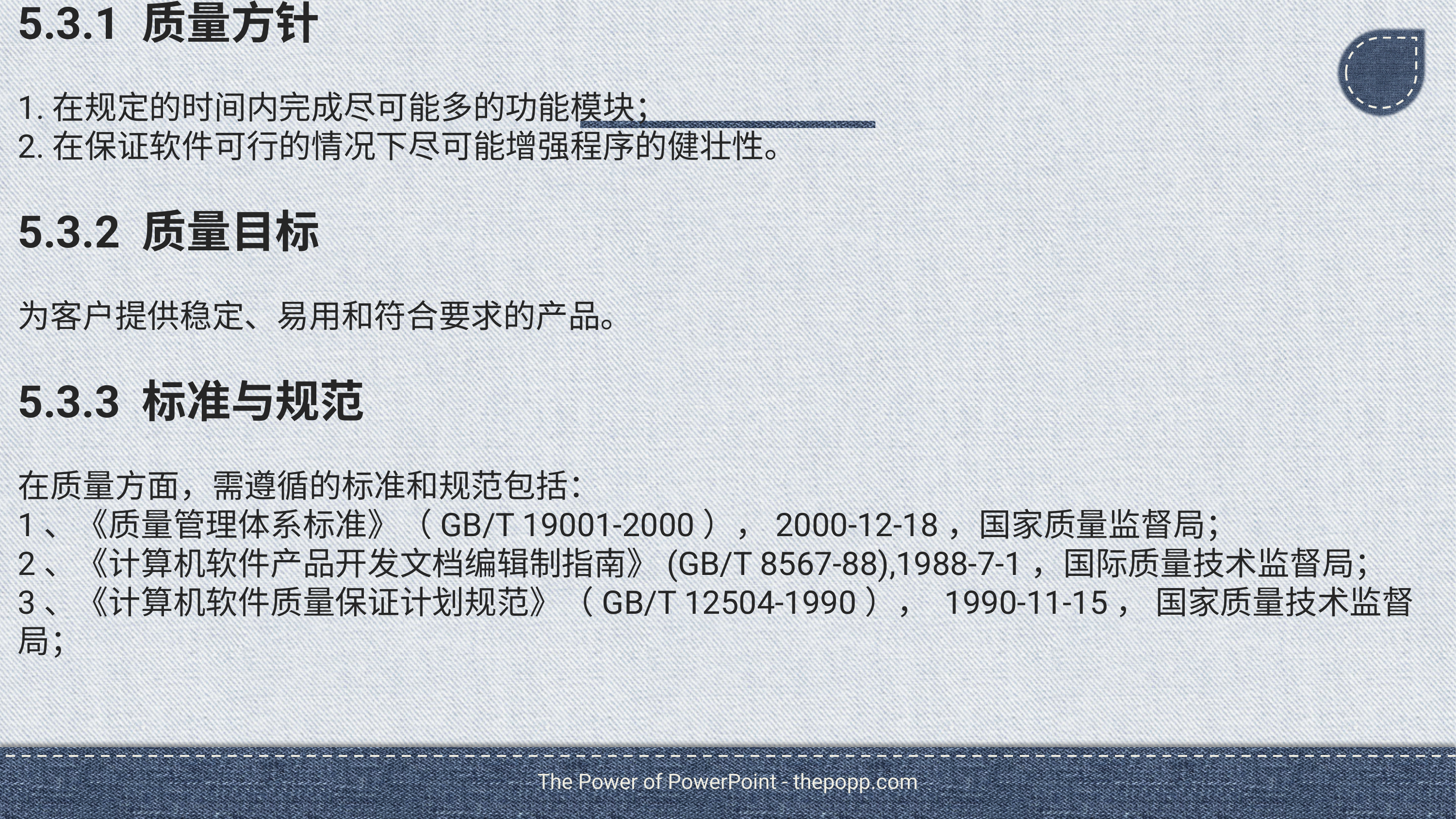

5.3.1 质量方针

1.在规定的时间内完成尽可能多的功能模块；
2.在保证软件可行的情况下尽可能增强程序的健壮性。

5.3.2 质量目标

为客户提供稳定、易用和符合要求的产品。

5.3.3 标准与规范

在质量方面，需遵循的标准和规范包括：
1、《质量管理体系标准》（GB/T 19001-2000），2000-12-18，国家质量监督局；
2、《计算机软件产品开发文档编辑制指南》(GB/T 8567-88),1988-7-1，国际质量技术监督局；
3、《计算机软件质量保证计划规范》（GB/T 12504-1990）， 1990-11-15， 国家质量技术监督局；
22
The Power of PowerPoint - thepopp.com